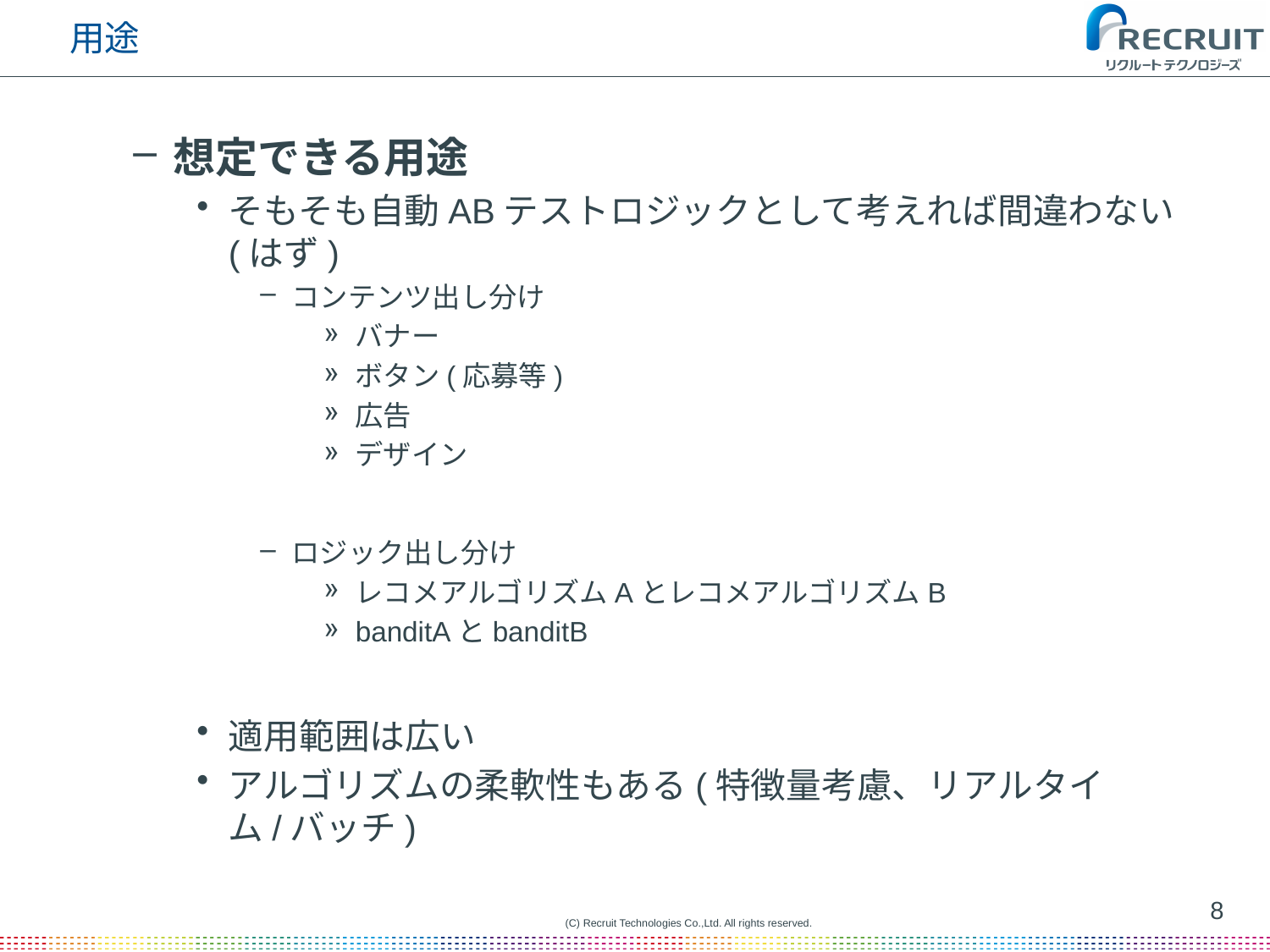

# 用途
想定できる用途
そもそも自動ABテストロジックとして考えれば間違わない(はず)
コンテンツ出し分け
バナー
ボタン(応募等)
広告
デザイン

ロジック出し分け
レコメアルゴリズムAとレコメアルゴリズムB
banditAとbanditB

適用範囲は広い
アルゴリズムの柔軟性もある(特徴量考慮、リアルタイム/バッチ)
8
(C) Recruit Technologies Co.,Ltd. All rights reserved.